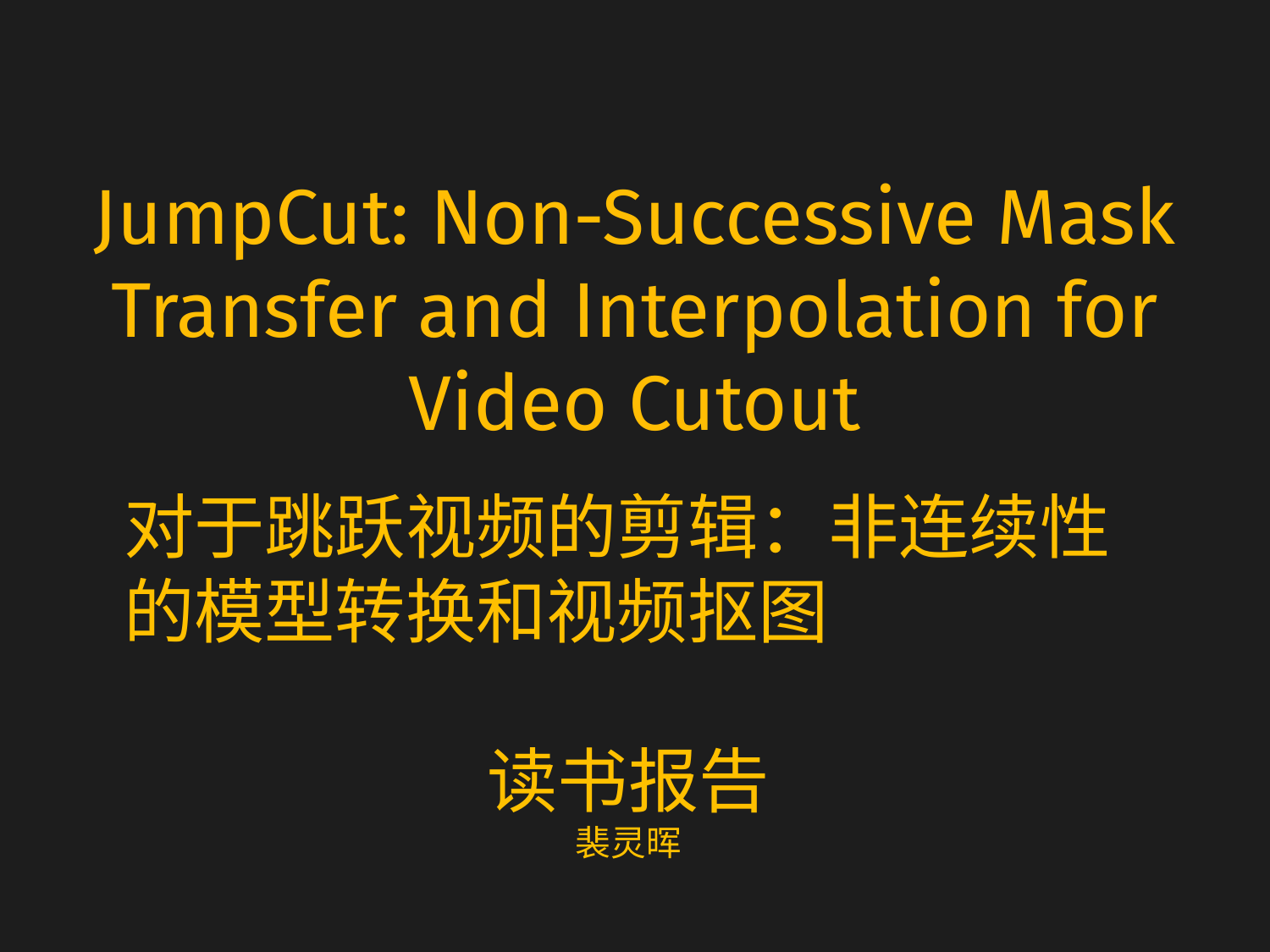

# JumpCut: Non-Successive Mask Transfer and Interpolation for Video Cutout
对于跳跃视频的剪辑：非连续性的模型转换和视频抠图

读书报告
裴灵晖